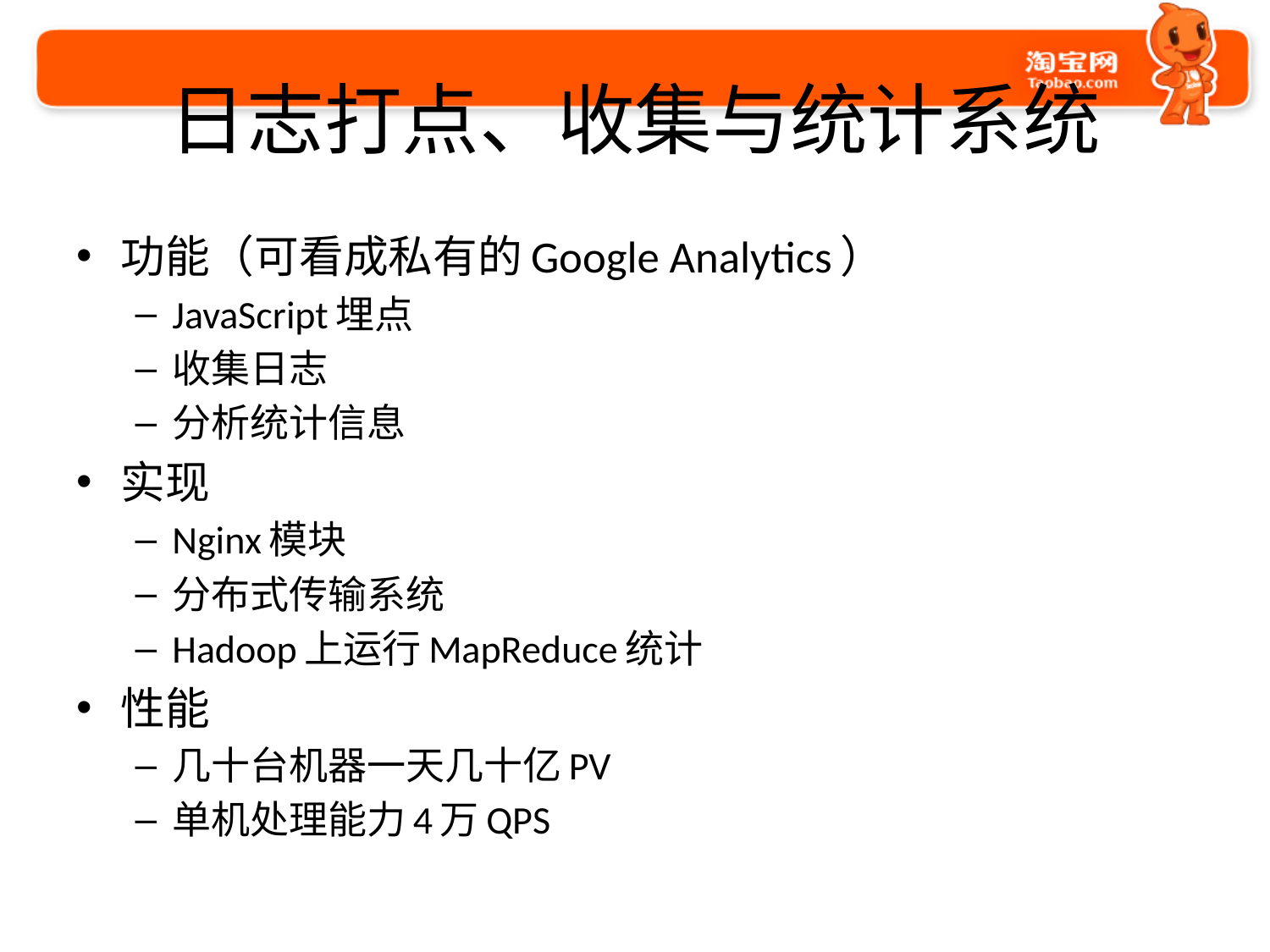

# 日志打点、收集与统计系统
功能（可看成私有的Google Analytics）
JavaScript埋点
收集日志
分析统计信息
实现
Nginx模块
分布式传输系统
Hadoop上运行MapReduce统计
性能
几十台机器一天几十亿PV
单机处理能力4万QPS